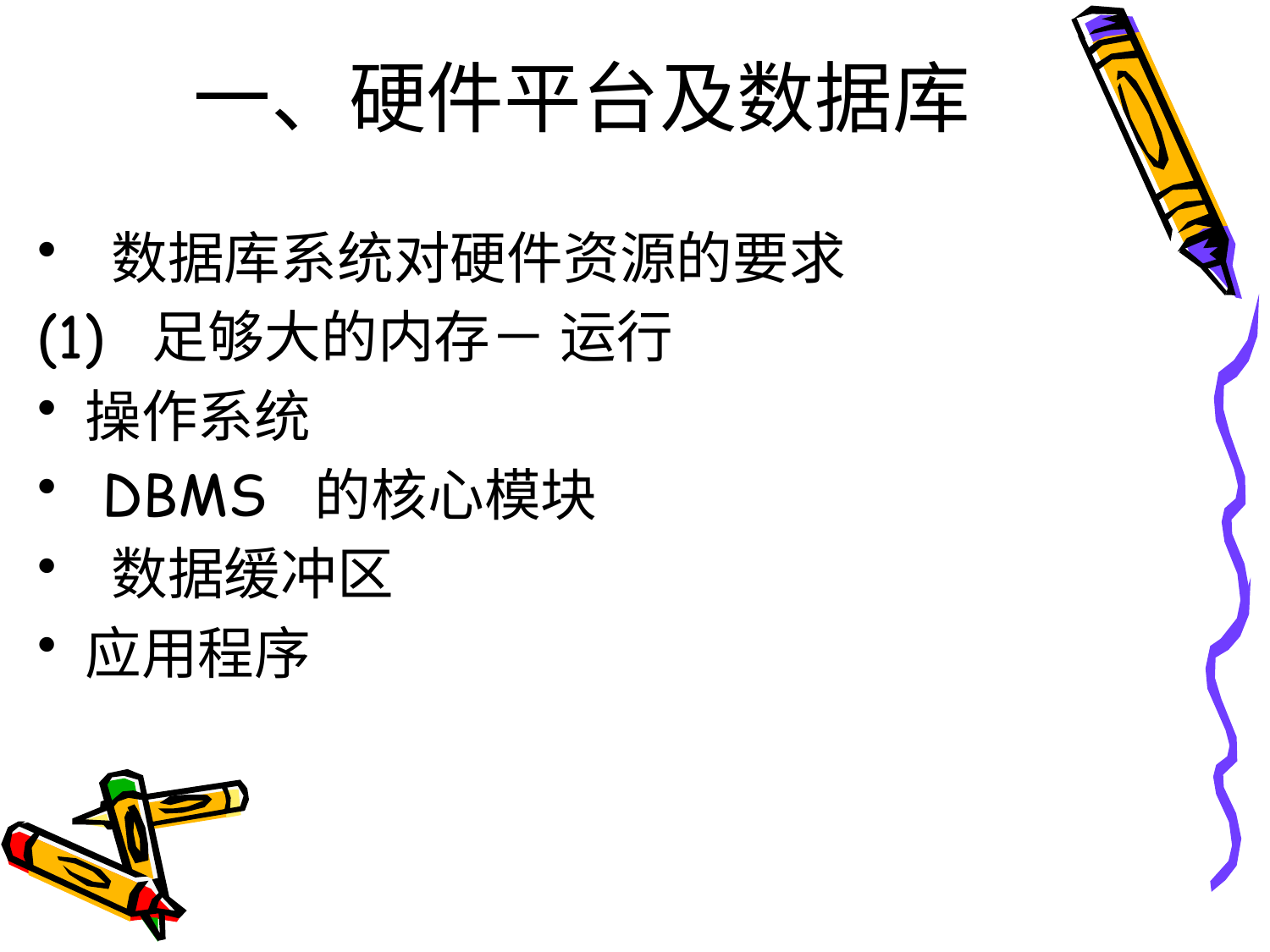

# 一、硬件平台及数据库
 数据库系统对硬件资源的要求
(1)  足够大的内存－ 运行
操作系统
 DBMS  的核心模块
 数据缓冲区
应用程序